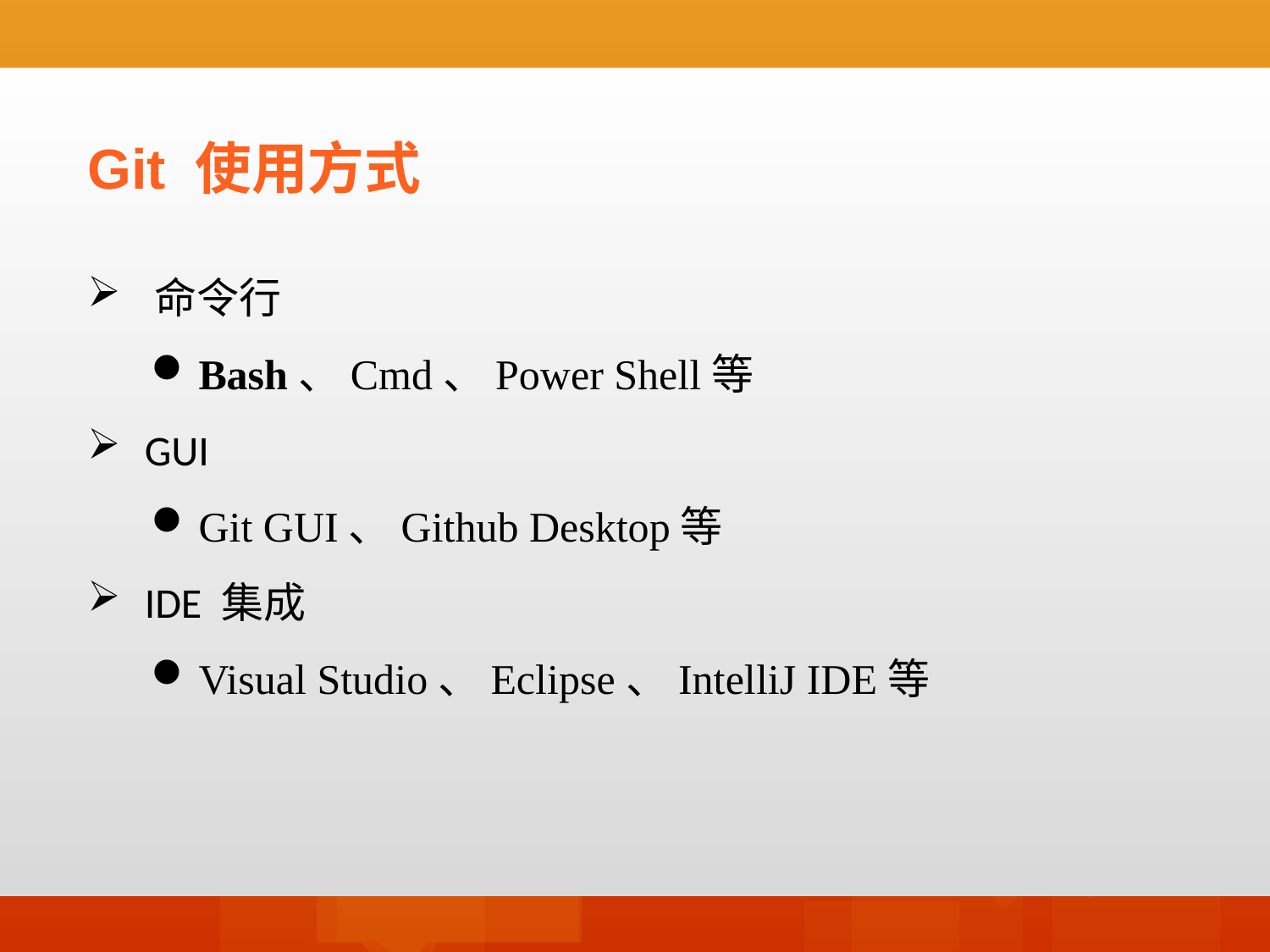

Git 使用方式
 命令行
Bash、Cmd、Power Shell等
 GUI
Git GUI、Github Desktop等
 IDE 集成
Visual Studio、Eclipse、IntelliJ IDE等